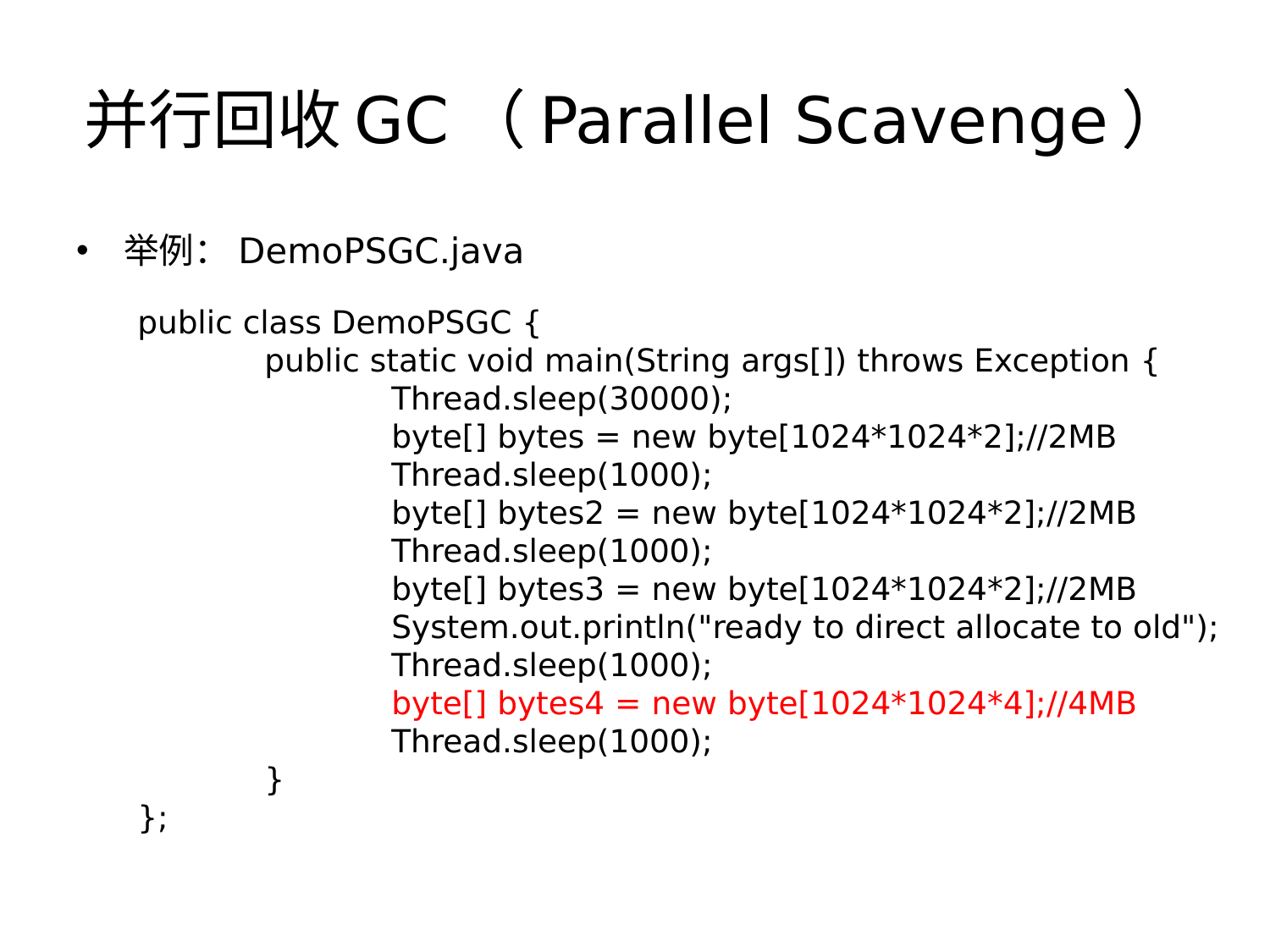

# 并行回收GC（Parallel Scavenge）
举例：DemoPSGC.java

public class DemoPSGC {
	public static void main(String args[]) throws Exception {
		Thread.sleep(30000);
		byte[] bytes = new byte[1024*1024*2];//2MB
		Thread.sleep(1000);
		byte[] bytes2 = new byte[1024*1024*2];//2MB
		Thread.sleep(1000);
		byte[] bytes3 = new byte[1024*1024*2];//2MB
		System.out.println("ready to direct allocate to old");
		Thread.sleep(1000);
		byte[] bytes4 = new byte[1024*1024*4];//4MB
		Thread.sleep(1000);
	}
};